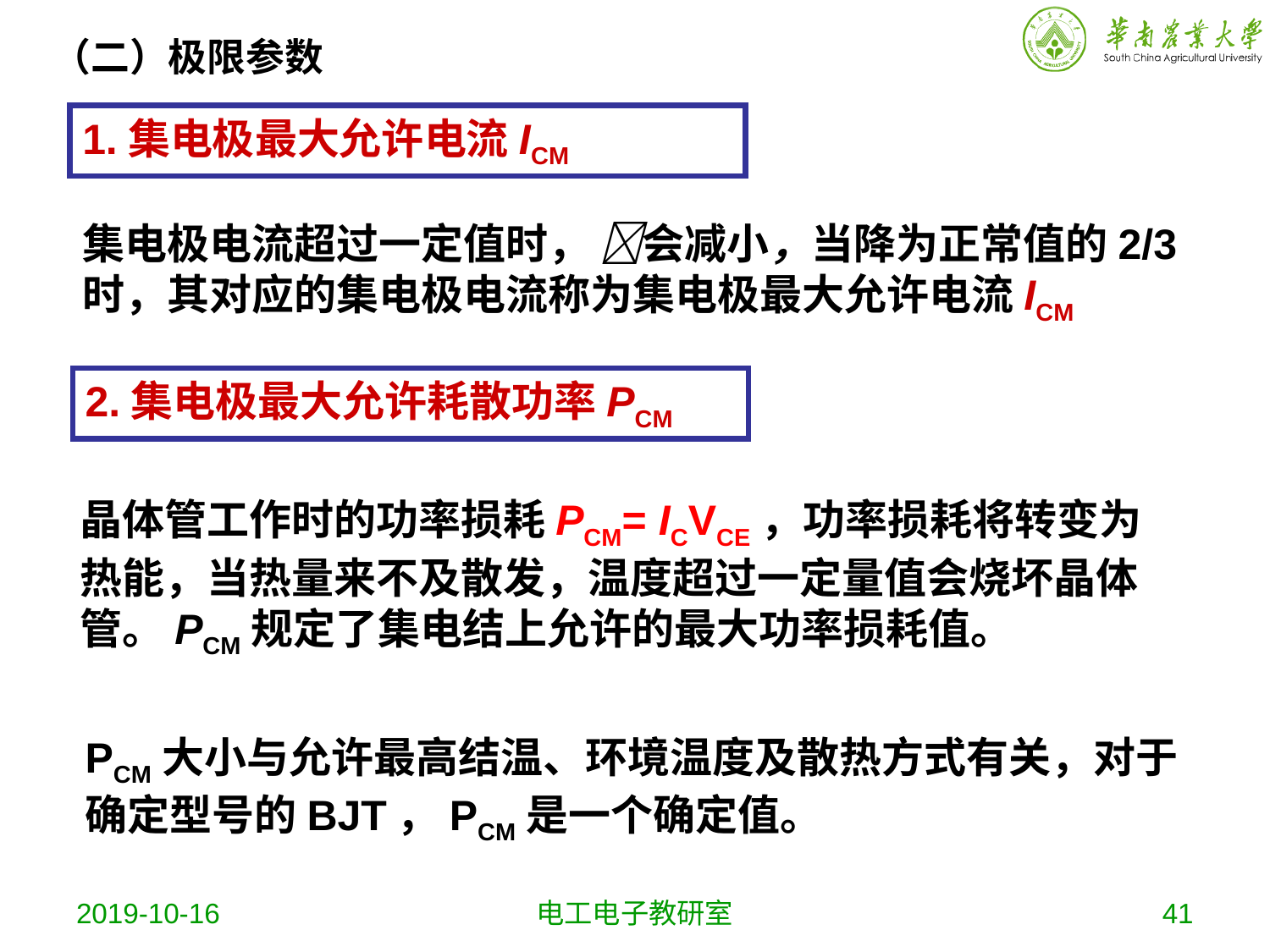

（二）极限参数
1.集电极最大允许电流ICM
集电极电流超过一定值时， β会减小，当降为正常值的2/3时，其对应的集电极电流称为集电极最大允许电流ICM
2.集电极最大允许耗散功率PCM
晶体管工作时的功率损耗PCM= ICVCE，功率损耗将转变为热能，当热量来不及散发，温度超过一定量值会烧坏晶体管。PCM规定了集电结上允许的最大功率损耗值。
PCM大小与允许最高结温、环境温度及散热方式有关，对于确定型号的BJT，PCM是一个确定值。
2019-10-16
电工电子教研室
41